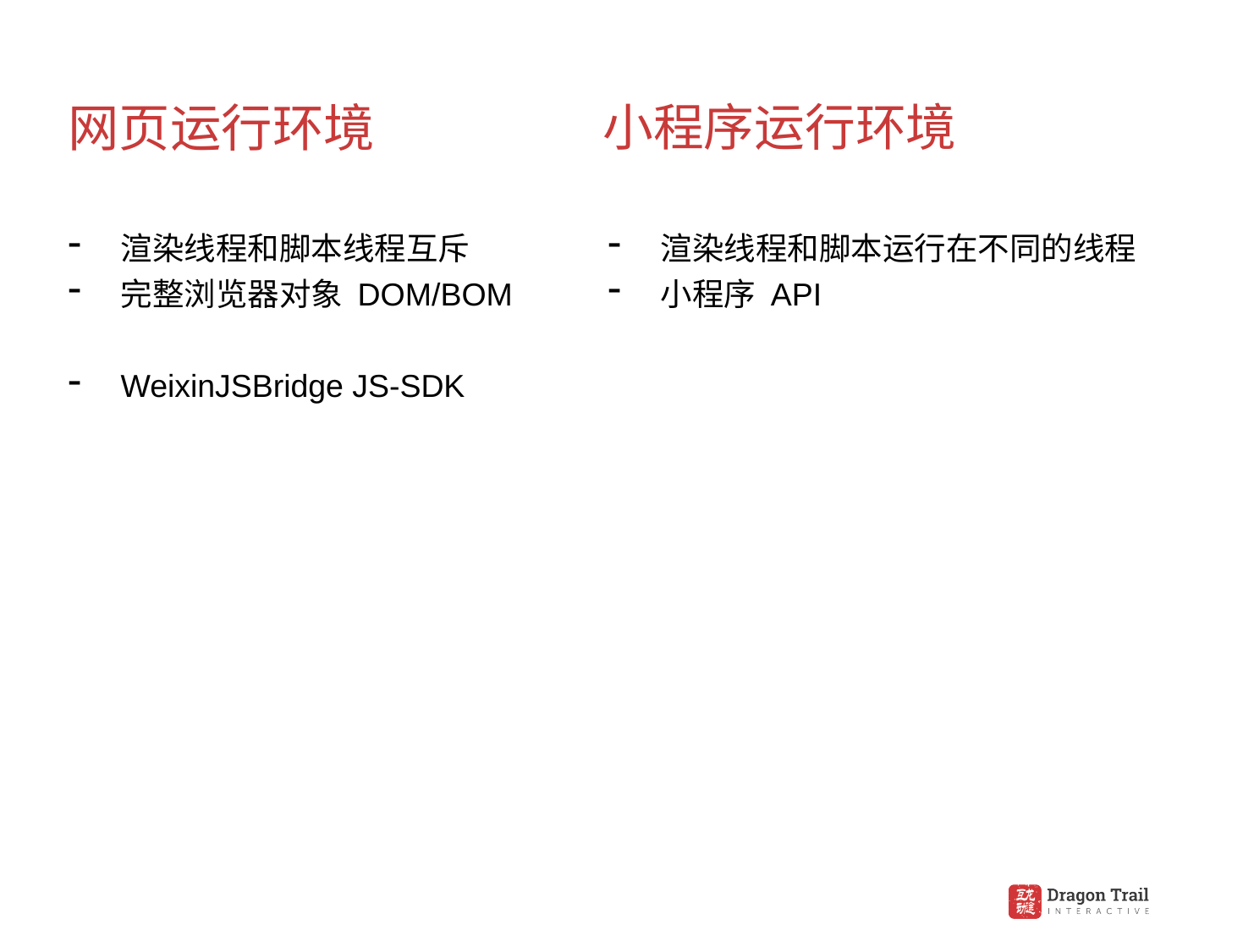

网页运行环境
小程序运行环境
渲染线程和脚本线程互斥
完整浏览器对象 DOM/BOM

WeixinJSBridge JS-SDK
渲染线程和脚本运行在不同的线程
小程序 API